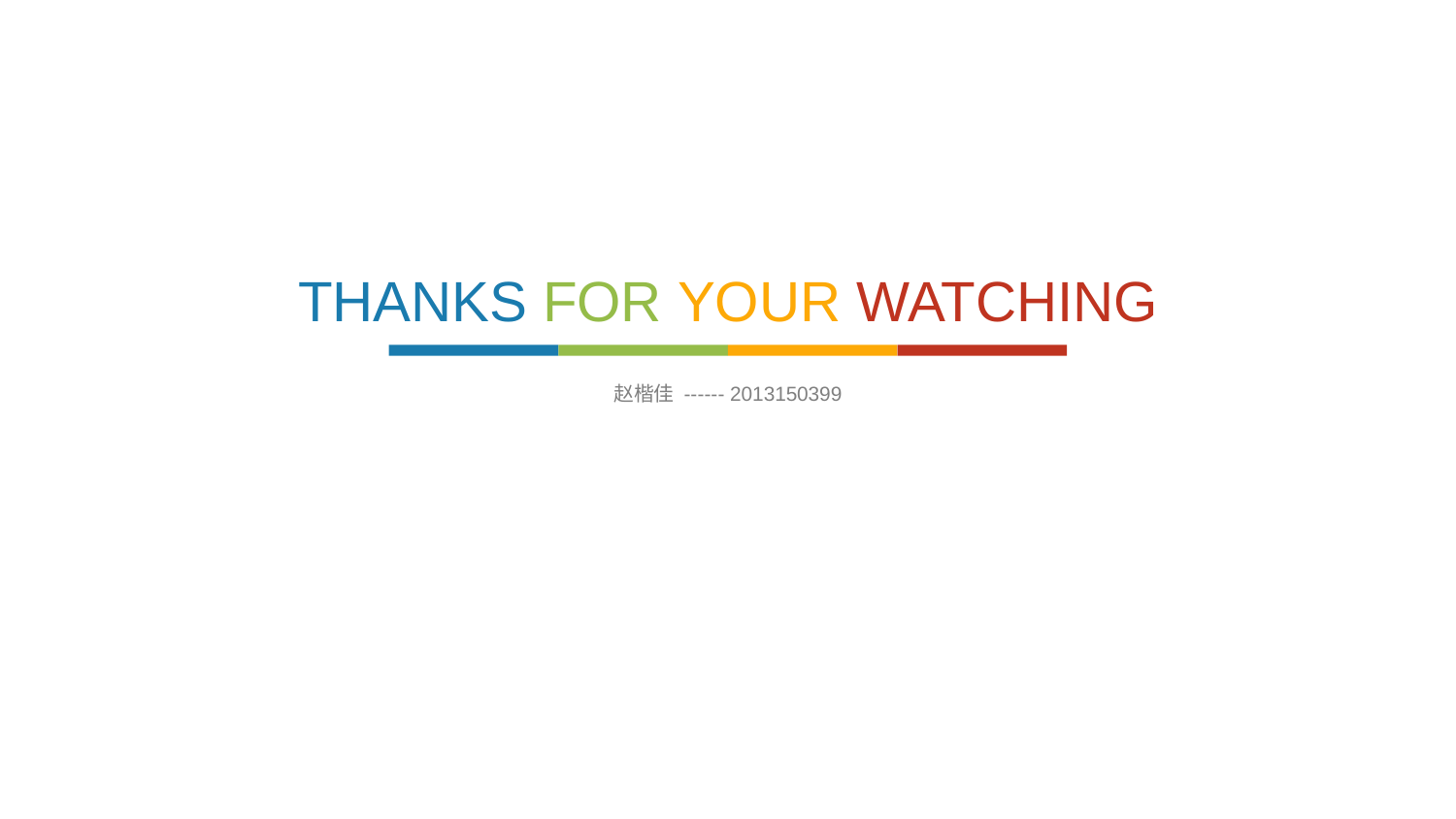

THANKS FOR YOUR WATCHING

赵楷佳 ------ 2013150399